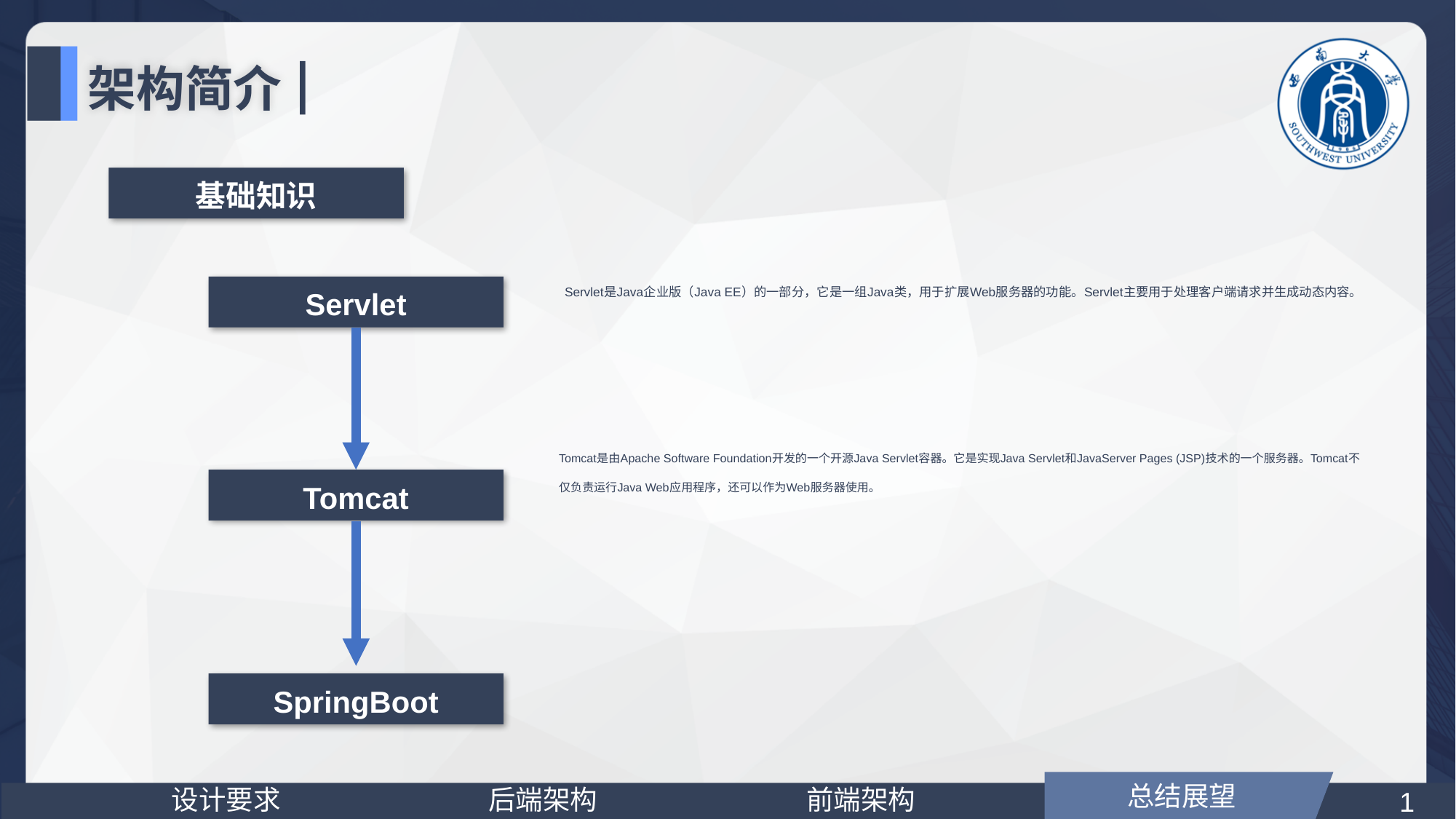

架构简介

基础知识
Servlet是Java企业版（Java EE）的一部分，它是一组Java类，用于扩展Web服务器的功能。Servlet主要用于处理客户端请求并生成动态内容。
Servlet
Tomcat是由Apache Software Foundation开发的一个开源Java Servlet容器。它是实现Java Servlet和JavaServer Pages (JSP)技术的一个服务器。Tomcat不仅负责运行Java Web应用程序，还可以作为Web服务器使用。
Tomcat
SpringBoot

总结展望
设计要求
后端架构
前端架构
1

算法模型与架构
程序/设计要求